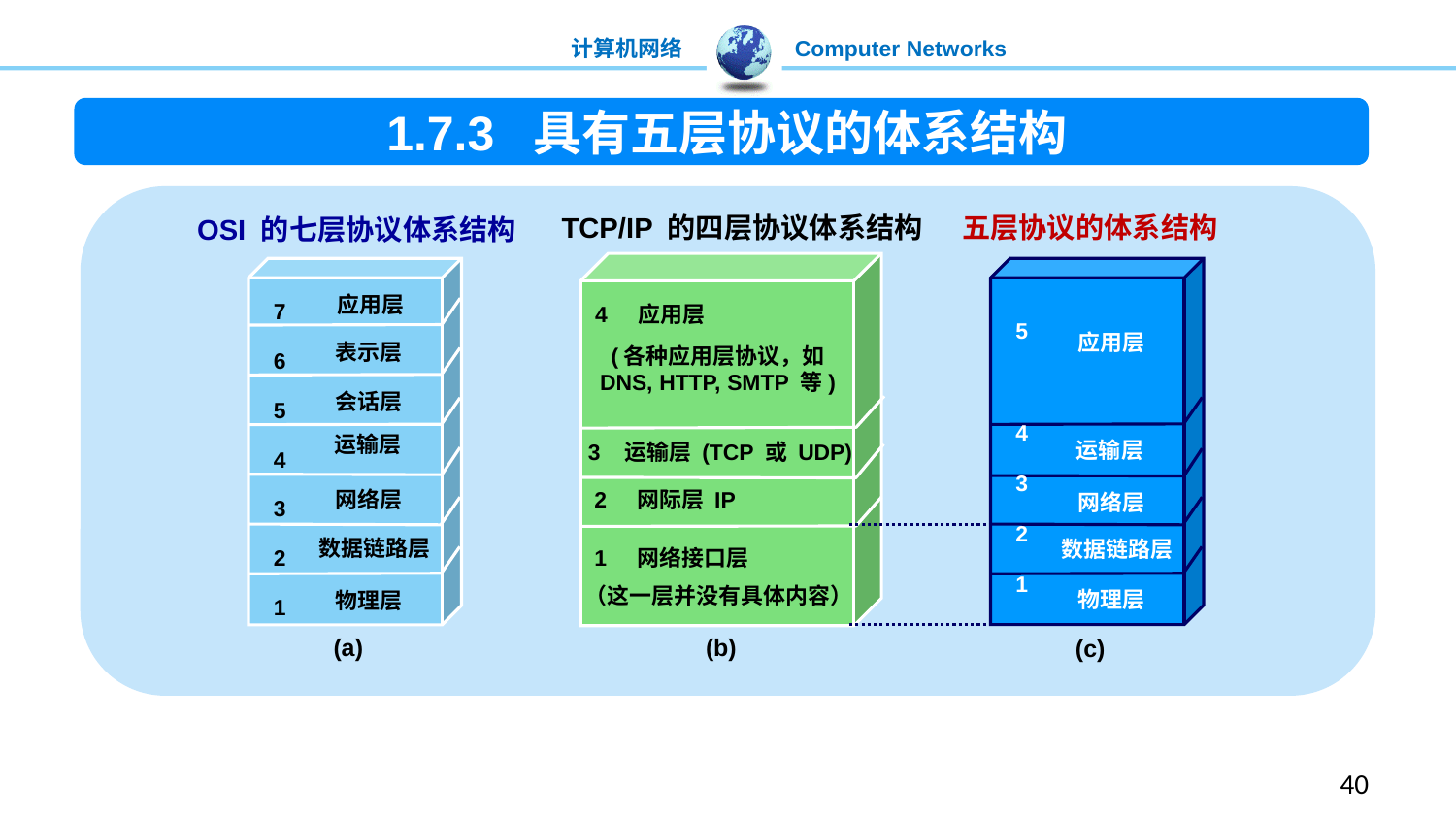

1.7.3  具有五层协议的体系结构

五层协议的体系结构
TCP/IP 的四层协议体系结构
OSI 的七层协议体系结构

4    应用层
(各种应用层协议，如
DNS, HTTP, SMTP 等)

3   运输层 (TCP 或 UDP)

2    网际层 IP

1    网络接口层
（这一层并没有具体内容）

7
6
5
4
3
2
1
应用层

表示层

会话层

运输层

网络层

数据链路层

物理层

5

4
3
2
1
应用层

运输层

网络层

数据链路层

物理层
(a)
(b)
(c)
40